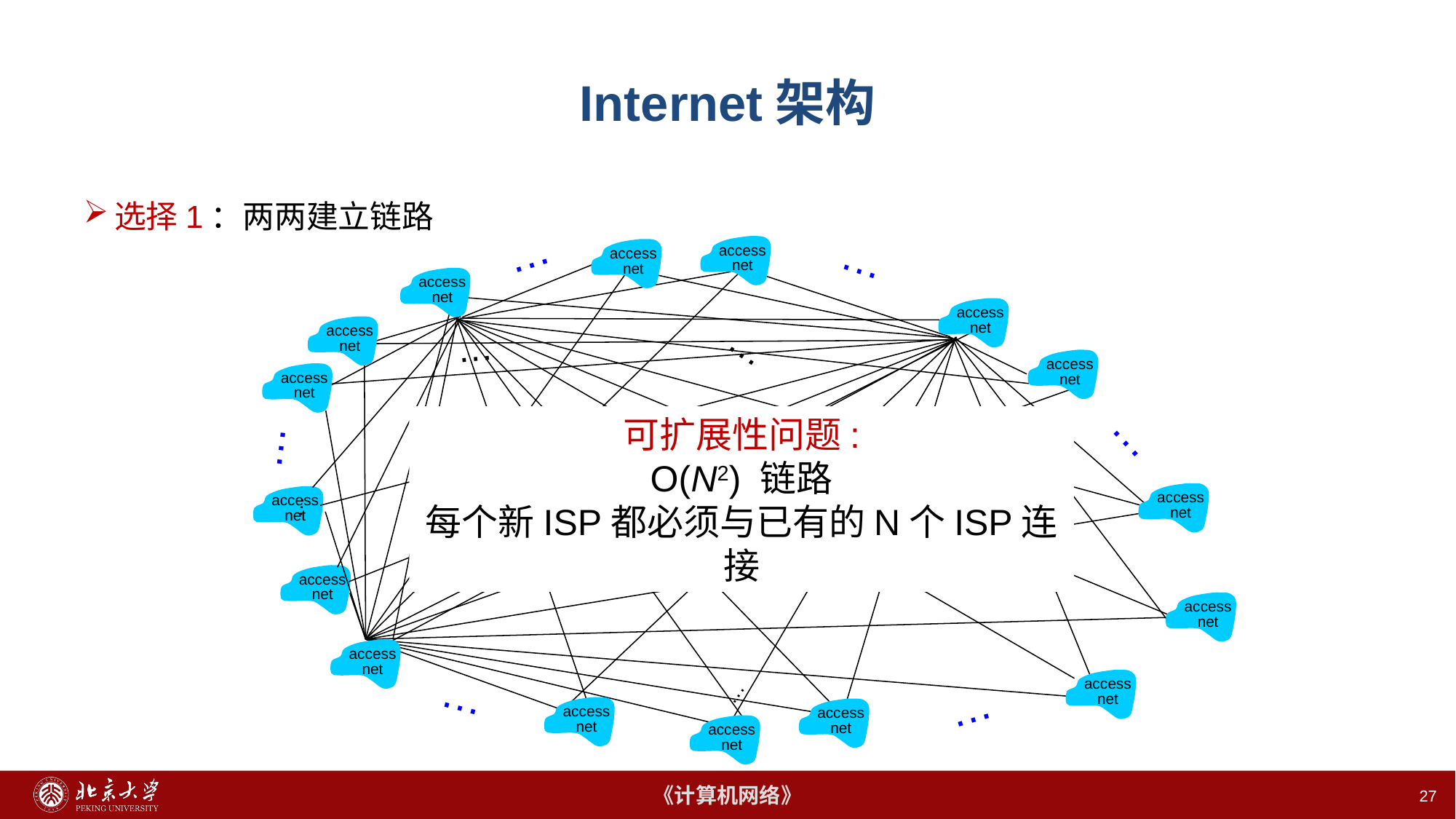

# Internet架构
选择1：两两建立链路
…
…

access
net

access
net

access
net
…
…
…
…
…

access
net

access
net

access
net

access
net
…
可扩展性问题:
O(N2) 链路
每个新ISP都必须与已有的N个ISP连接
…

access
net

access
net

access
net

access
net

access
net

access
net
…

access
net

access
net
…

access
net
27